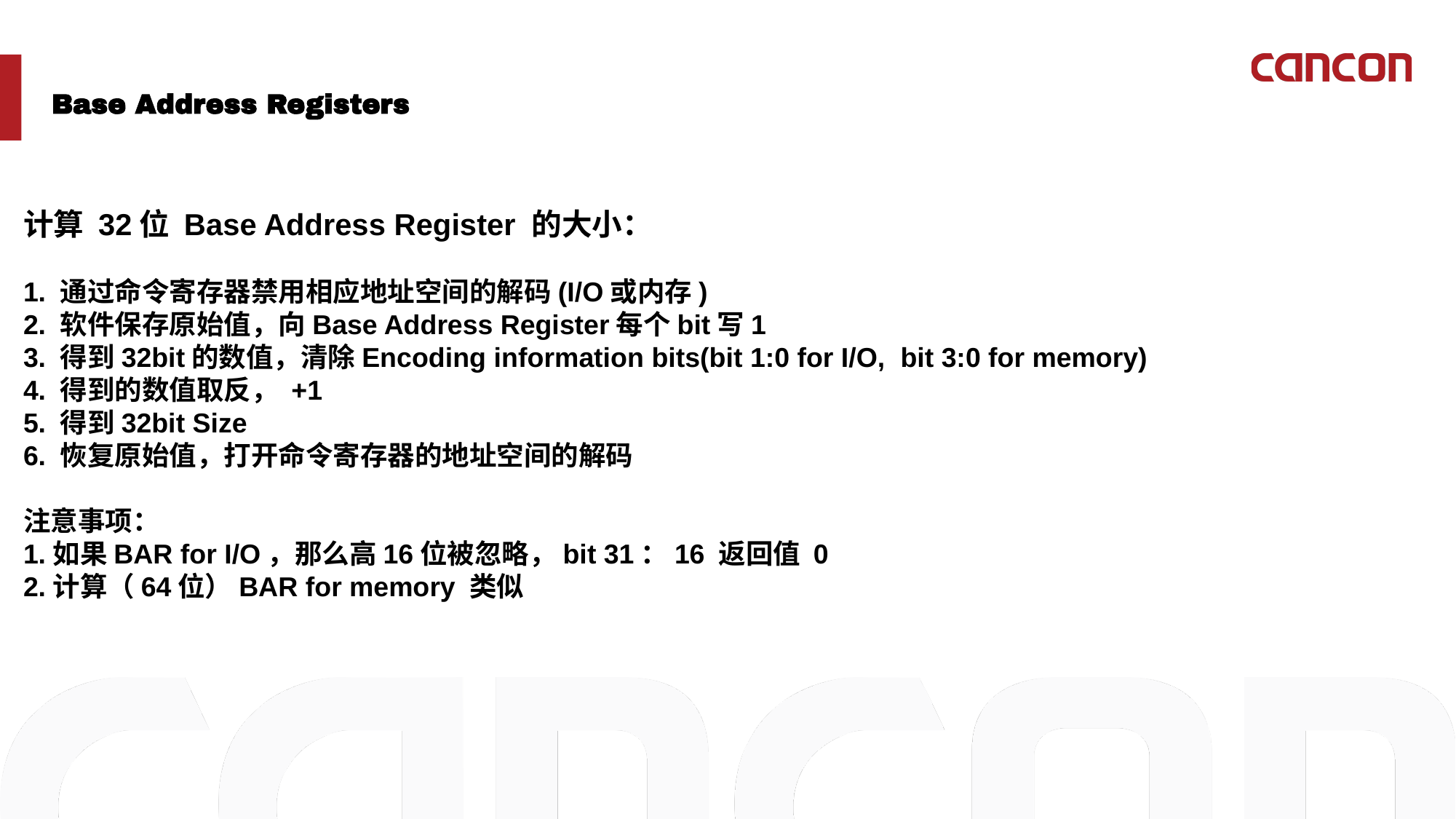

Base Address Registers
计算 32位 Base Address Register 的大小：

1. 通过命令寄存器禁用相应地址空间的解码(I/O或内存)
2. 软件保存原始值，向Base Address Register每个bit写1
3. 得到32bit的数值，清除Encoding information bits(bit 1:0 for I/O,  bit 3:0 for memory)
4. 得到的数值取反， +1
5. 得到32bit Size
6. 恢复原始值，打开命令寄存器的地址空间的解码

注意事项：
1.如果BAR for I/O，那么高16位被忽略，bit 31：16 返回值 0
2.计算（64位）BAR for memory 类似